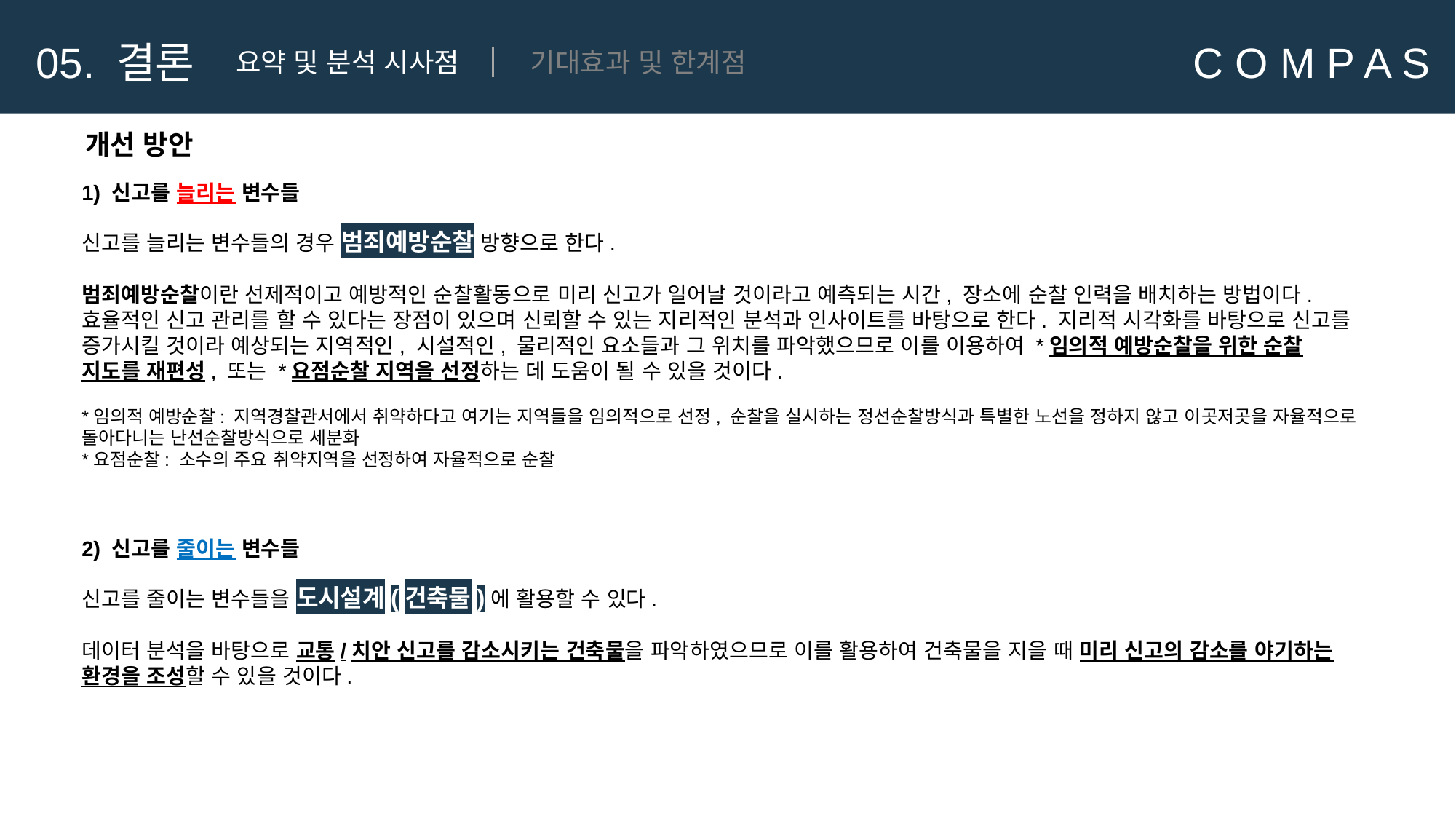

C O M P A S
요약 및 분석 시사점
기대효과 및 한계점
05. 결론
개선 방안
1) 신고를 늘리는 변수들

신고를 늘리는 변수들의 경우 범죄예방순찰 방향으로 한다.

범죄예방순찰이란 선제적이고 예방적인 순찰활동으로 미리 신고가 일어날 것이라고 예측되는 시간, 장소에 순찰 인력을 배치하는 방법이다. 효율적인 신고 관리를 할 수 있다는 장점이 있으며 신뢰할 수 있는 지리적인 분석과 인사이트를 바탕으로 한다. 지리적 시각화를 바탕으로 신고를 증가시킬 것이라 예상되는 지역적인, 시설적인, 물리적인 요소들과 그 위치를 파악했으므로 이를 이용하여 *임의적 예방순찰을 위한 순찰 지도를 재편성, 또는 *요점순찰 지역을 선정하는 데 도움이 될 수 있을 것이다.

*임의적 예방순찰: 지역경찰관서에서 취약하다고 여기는 지역들을 임의적으로 선정, 순찰을 실시하는 정선순찰방식과 특별한 노선을 정하지 않고 이곳저곳을 자율적으로 돌아다니는 난선순찰방식으로 세분화
*요점순찰: 소수의 주요 취약지역을 선정하여 자율적으로 순찰

2) 신고를 줄이는 변수들

신고를 줄이는 변수들을 도시설계(건축물)에 활용할 수 있다.

데이터 분석을 바탕으로 교통/치안 신고를 감소시키는 건축물을 파악하였으므로 이를 활용하여 건축물을 지을 때 미리 신고의 감소를 야기하는 환경을 조성할 수 있을 것이다.